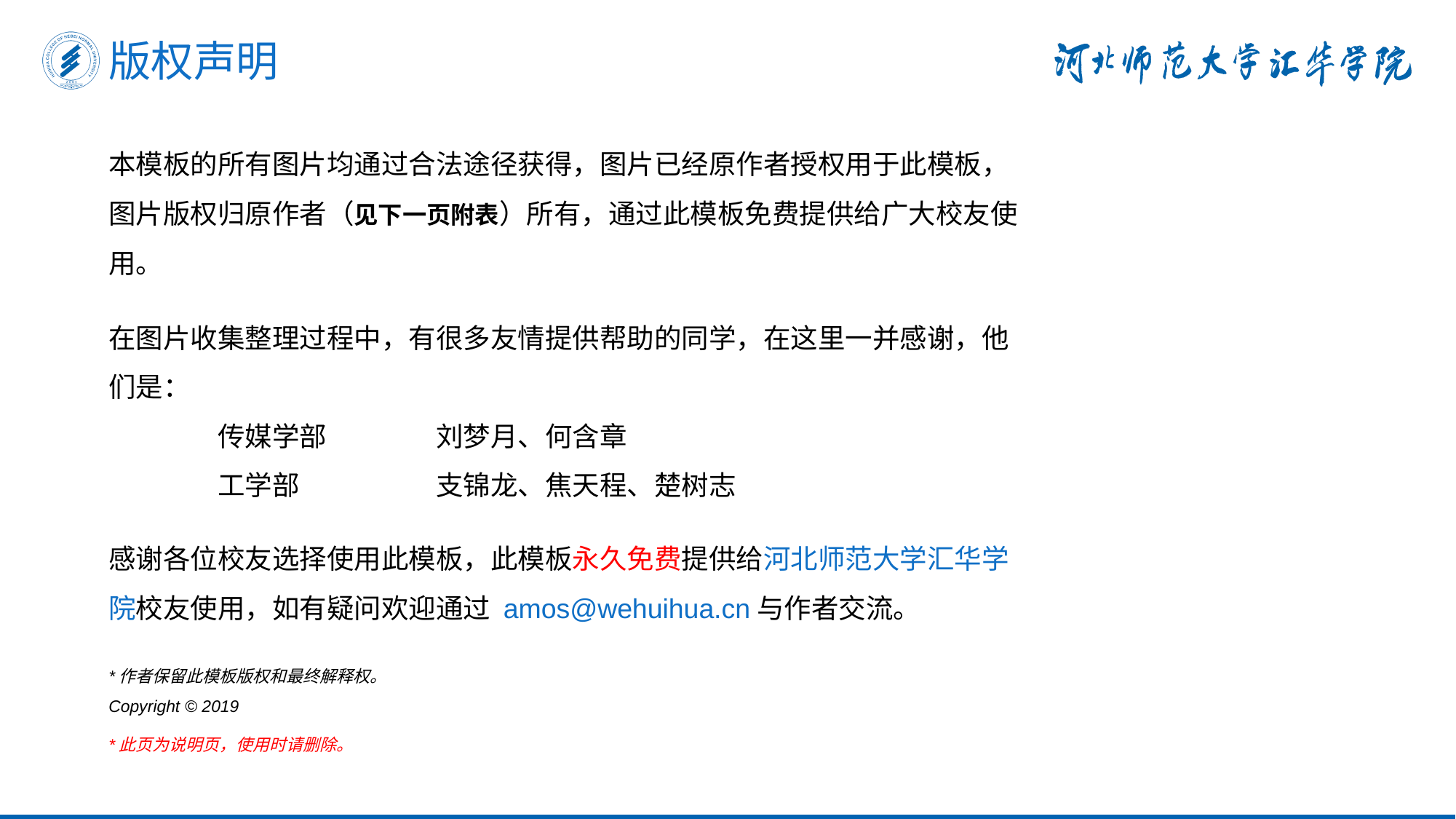

版权声明
本模板的所有图片均通过合法途径获得，图片已经原作者授权用于此模板，图片版权归原作者（见下一页附表）所有，通过此模板免费提供给广大校友使用。
在图片收集整理过程中，有很多友情提供帮助的同学，在这里一并感谢，他们是：
	传媒学部	刘梦月、何含章
	工学部		支锦龙、焦天程、楚树志
感谢各位校友选择使用此模板，此模板永久免费提供给河北师范大学汇华学院校友使用，如有疑问欢迎通过 amos@wehuihua.cn与作者交流。
*作者保留此模板版权和最终解释权。
Copyright © 2019
*此页为说明页，使用时请删除。